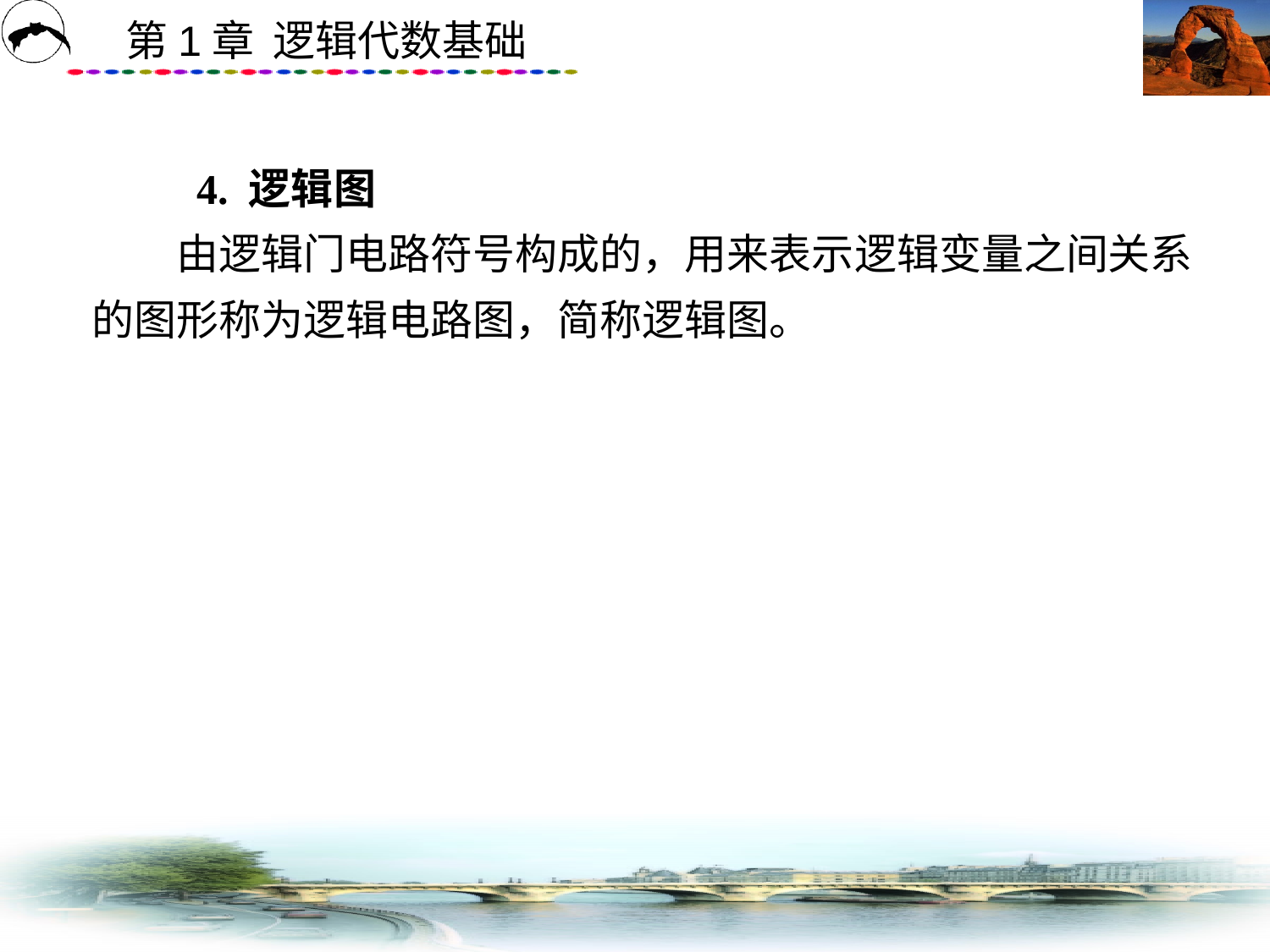

# 4. 逻辑图 　　由逻辑门电路符号构成的，用来表示逻辑变量之间关系的图形称为逻辑电路图，简称逻辑图。